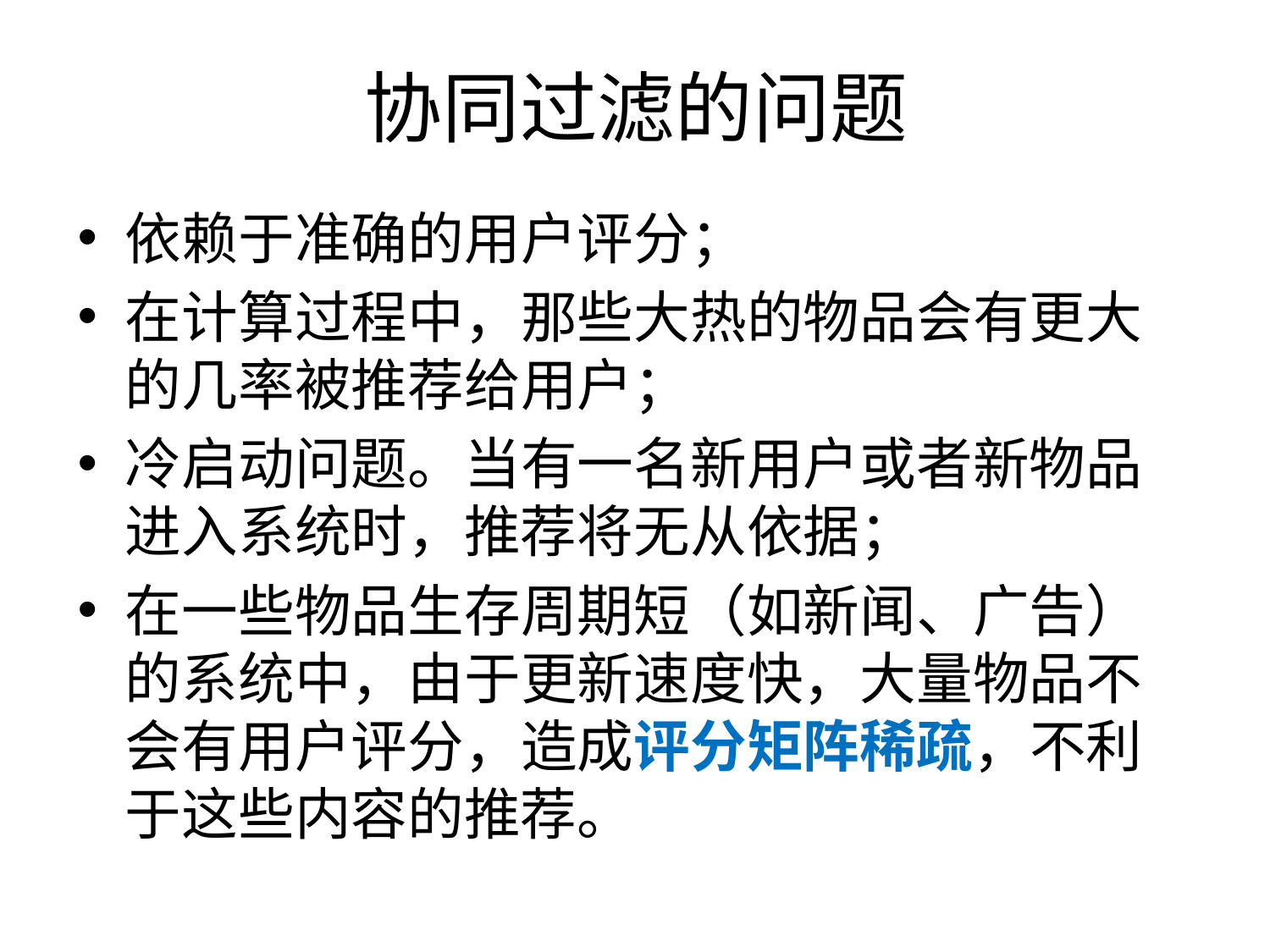

# 协同过滤的问题
依赖于准确的用户评分；
在计算过程中，那些大热的物品会有更大的几率被推荐给用户；
冷启动问题。当有一名新用户或者新物品进入系统时，推荐将无从依据；
在一些物品生存周期短（如新闻、广告）的系统中，由于更新速度快，大量物品不会有用户评分，造成评分矩阵稀疏，不利于这些内容的推荐。